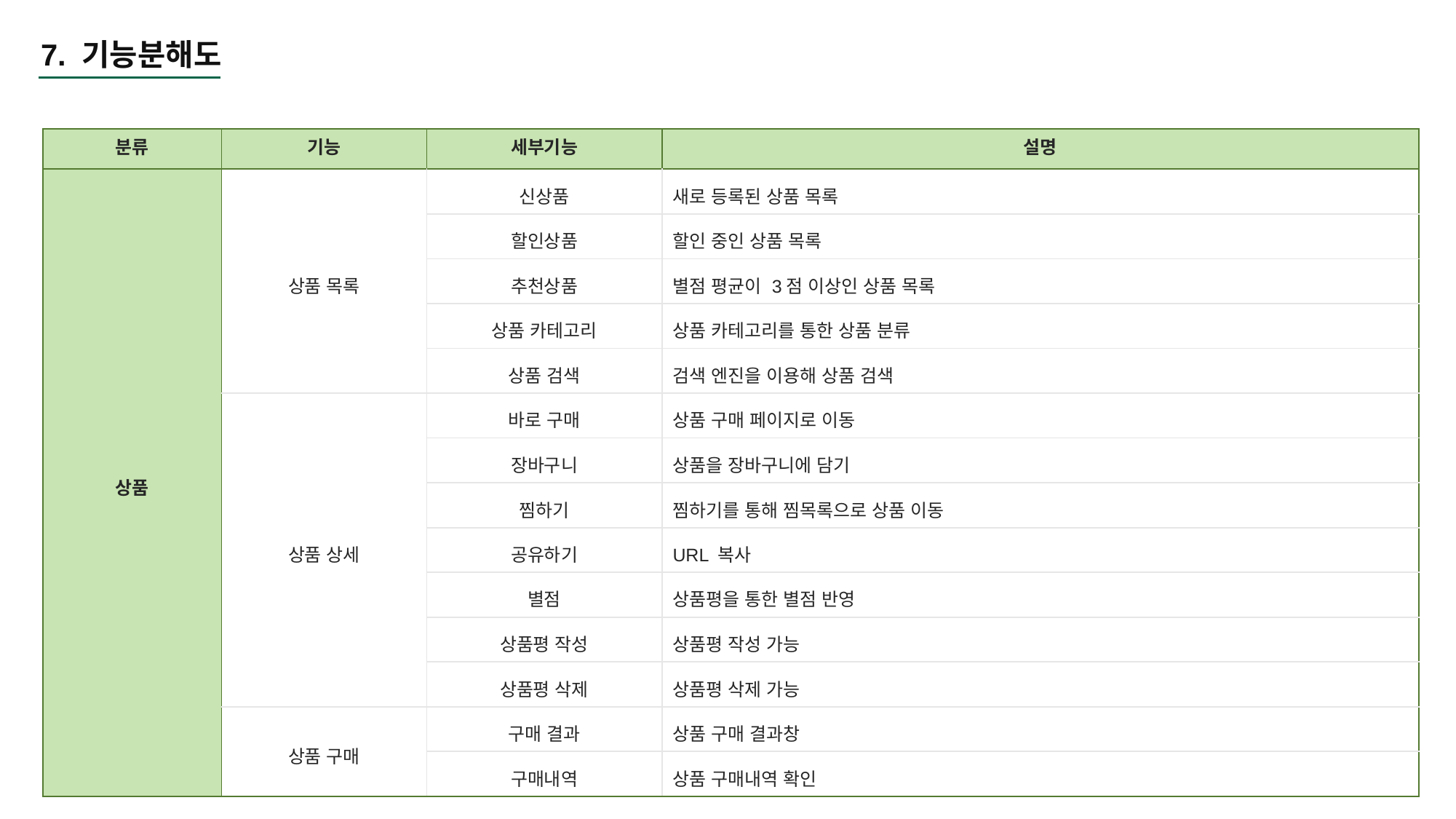

7. 기능분해도
| 분류 | 기능 | 세부기능 | 설명 |
| --- | --- | --- | --- |
| 상품 | 상품 목록 | 신상품 | 새로 등록된 상품 목록 |
|  |  | 할인상품 | 할인 중인 상품 목록 |
|  |  | 추천상품 | 별점 평균이 3점 이상인 상품 목록 |
|  |  | 상품 카테고리 | 상품 카테고리를 통한 상품 분류 |
|  |  | 상품 검색 | 검색 엔진을 이용해 상품 검색 |
|  | 상품 상세 | 바로 구매 | 상품 구매 페이지로 이동 |
|  |  | 장바구니 | 상품을 장바구니에 담기 |
|  |  | 찜하기 | 찜하기를 통해 찜목록으로 상품 이동 |
|  |  | 공유하기 | URL 복사 |
|  |  | 별점 | 상품평을 통한 별점 반영 |
|  |  | 상품평 작성 | 상품평 작성 가능 |
|  |  | 상품평 삭제 | 상품평 삭제 가능 |
|  | 상품 구매 | 구매 결과 | 상품 구매 결과창 |
|  |  | 구매내역 | 상품 구매내역 확인 |